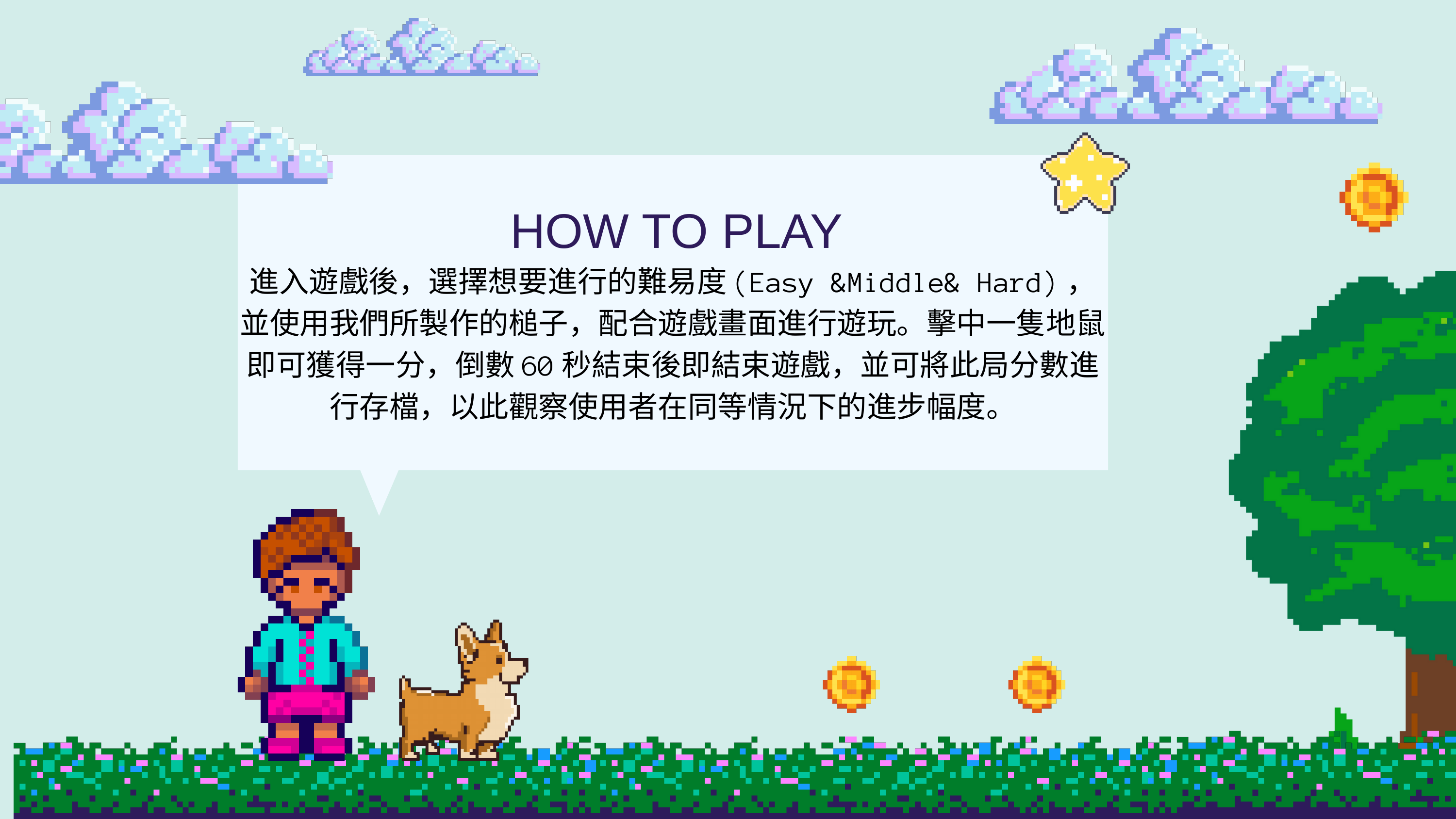

HOW TO PLAY
進入遊戲後，選擇想要進行的難易度(Easy &Middle& Hard)，並使用我們所製作的槌子，配合遊戲畫面進行遊玩。擊中一隻地鼠即可獲得一分，倒數60秒結束後即結束遊戲，並可將此局分數進行存檔，以此觀察使用者在同等情況下的進步幅度。